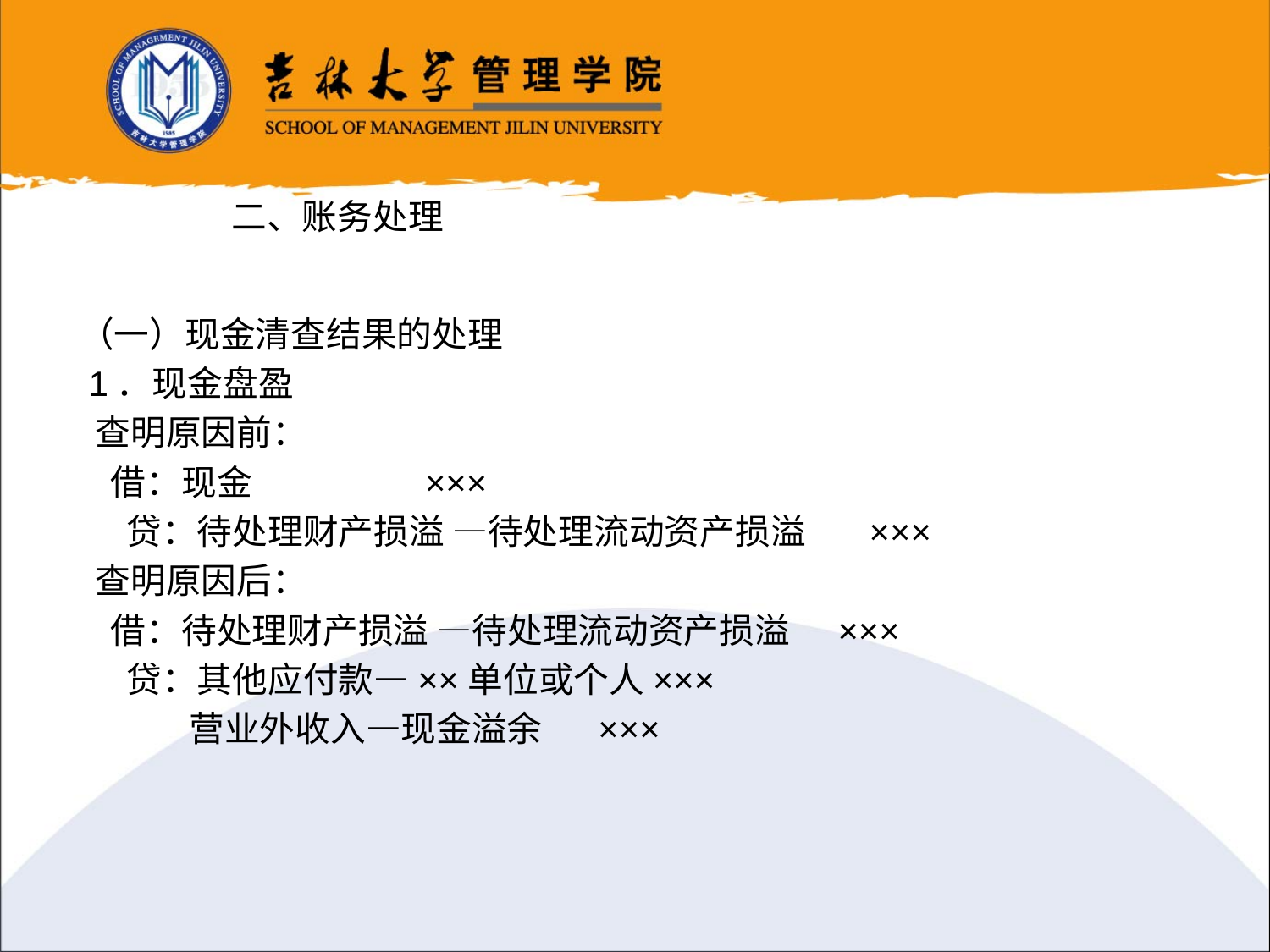

二、账务处理
（一）现金清查结果的处理
 1．现金盘盈
 查明原因前：
   借：现金                     ×××
     贷：待处理财产损溢 —待处理流动资产损溢       ×××
 查明原因后：
   借：待处理财产损溢 —待处理流动资产损溢     ×××
     贷：其他应付款—××单位或个人×××
             营业外收入—现金溢余      ×××
160